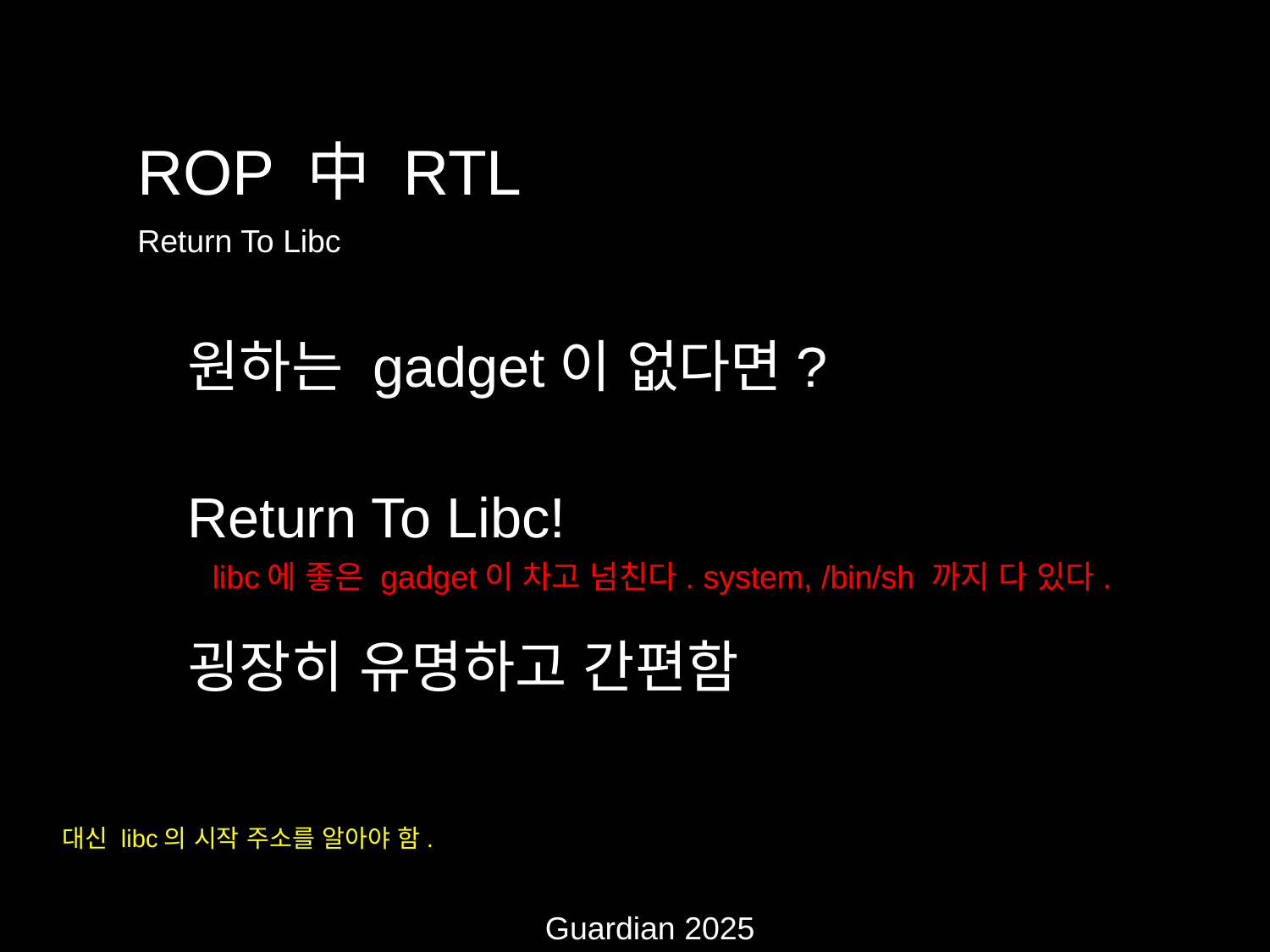

ROP 中 RTL
Return To Libc
원하는 gadget이 없다면?
Return To Libc!
libc에 좋은 gadget이 차고 넘친다. system, /bin/sh 까지 다 있다.
굉장히 유명하고 간편함
대신 libc의 시작 주소를 알아야 함.